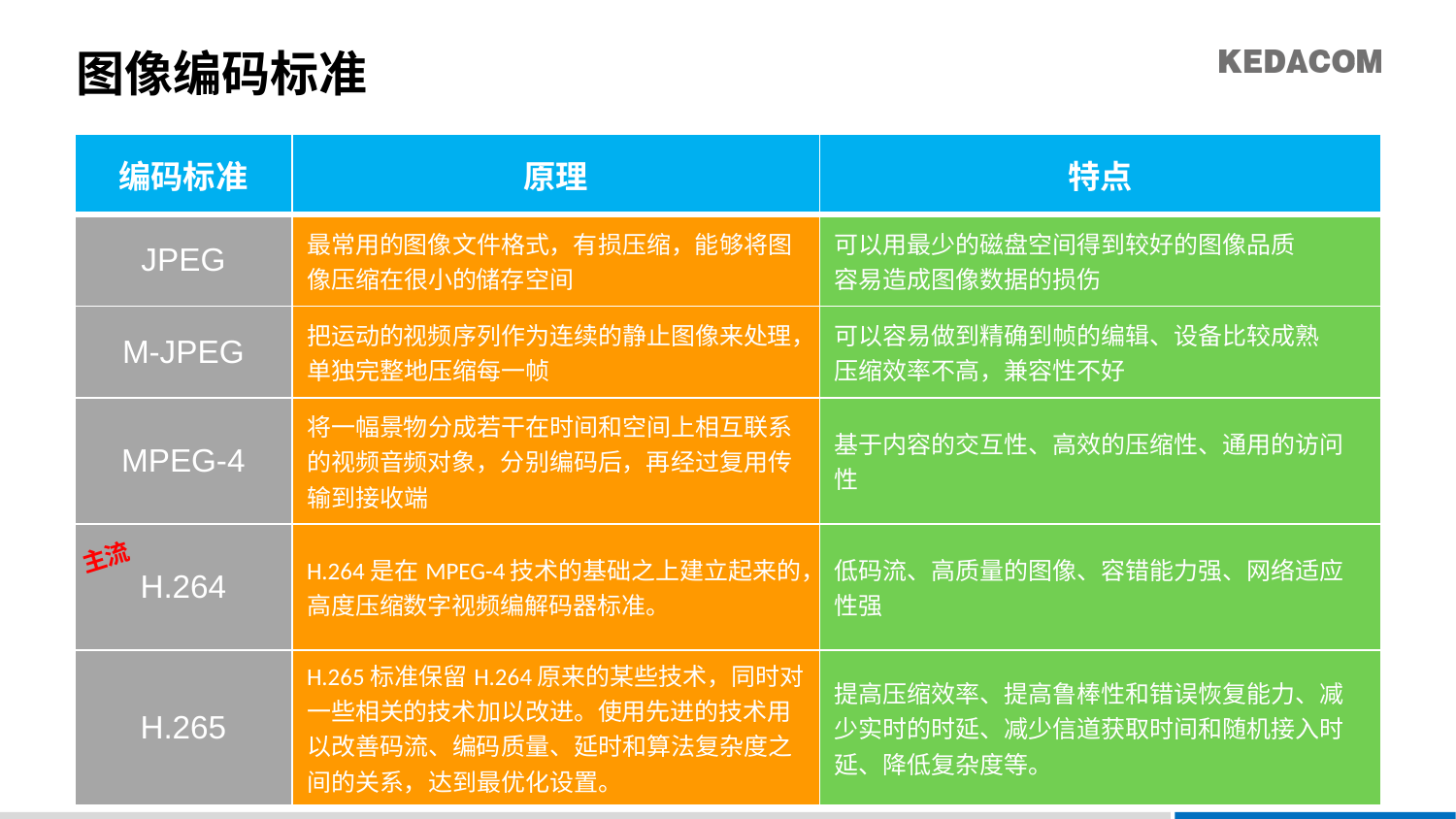

# 图像编码标准
| 编码标准 | 原理 | 特点 |
| --- | --- | --- |
| JPEG | 最常用的图像文件格式，有损压缩，能够将图像压缩在很小的储存空间 | 可以用最少的磁盘空间得到较好的图像品质 容易造成图像数据的损伤 |
| M-JPEG | 把运动的视频序列作为连续的静止图像来处理，单独完整地压缩每一帧 | 可以容易做到精确到帧的编辑、设备比较成熟 压缩效率不高，兼容性不好 |
| MPEG-4 | 将一幅景物分成若干在时间和空间上相互联系的视频音频对象，分别编码后，再经过复用传输到接收端 | 基于内容的交互性、高效的压缩性、通用的访问性 |
| H.264 | H.264是在MPEG-4技术的基础之上建立起来的，高度压缩数字视频编解码器标准。 | 低码流、高质量的图像、容错能力强、网络适应性强 |
| H.265 | H.265标准保留H.264原来的某些技术，同时对一些相关的技术加以改进。使用先进的技术用以改善码流、编码质量、延时和算法复杂度之间的关系，达到最优化设置。 | 提高压缩效率、提高鲁棒性和错误恢复能力、减少实时的时延、减少信道获取时间和随机接入时延、降低复杂度等。 |
主流